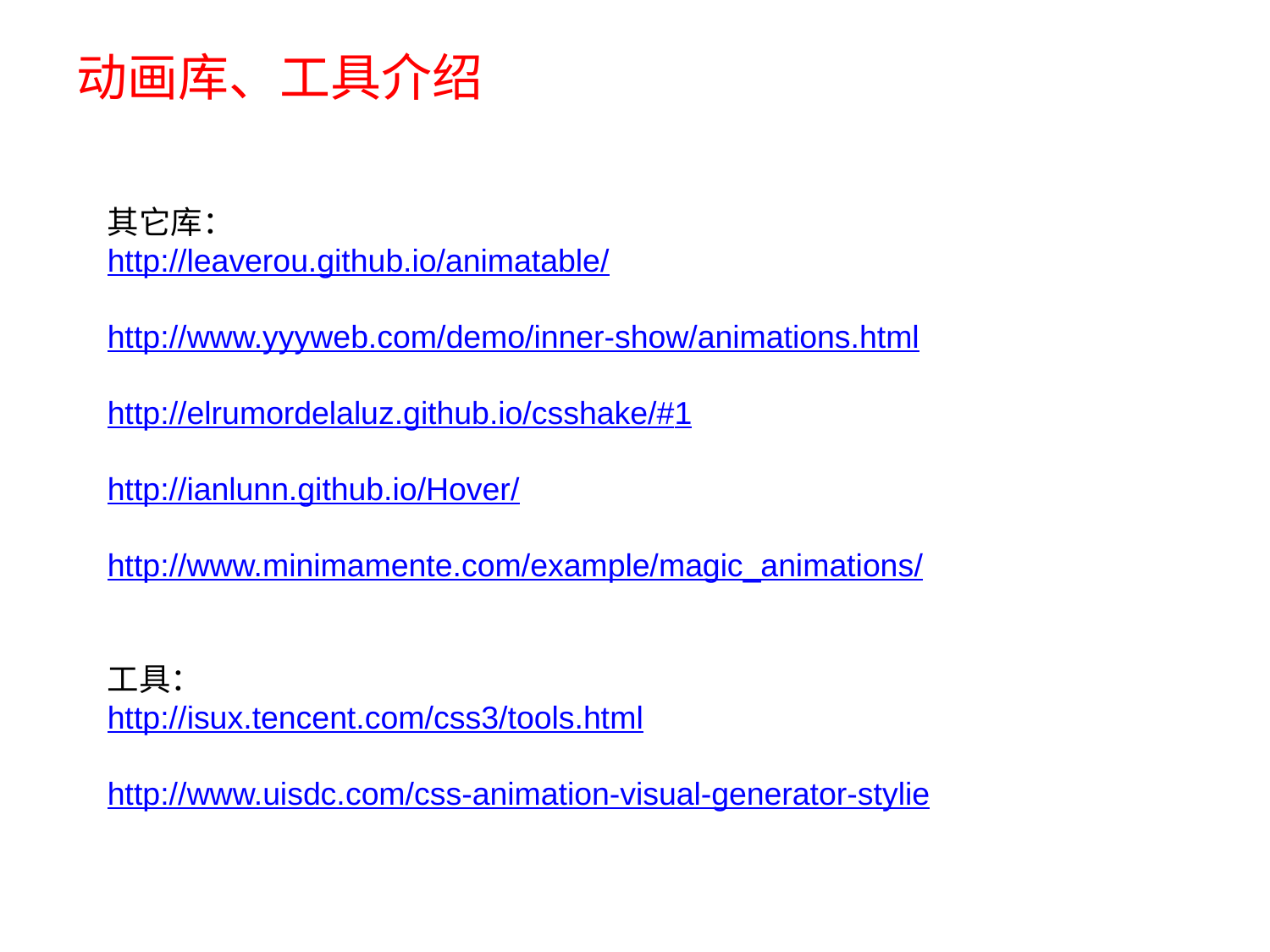

# 动画库、工具介绍
其它库：
http://leaverou.github.io/animatable/

http://www.yyyweb.com/demo/inner-show/animations.html

http://elrumordelaluz.github.io/csshake/#1

http://ianlunn.github.io/Hover/

http://www.minimamente.com/example/magic_animations/

工具：
http://isux.tencent.com/css3/tools.html

http://www.uisdc.com/css-animation-visual-generator-stylie